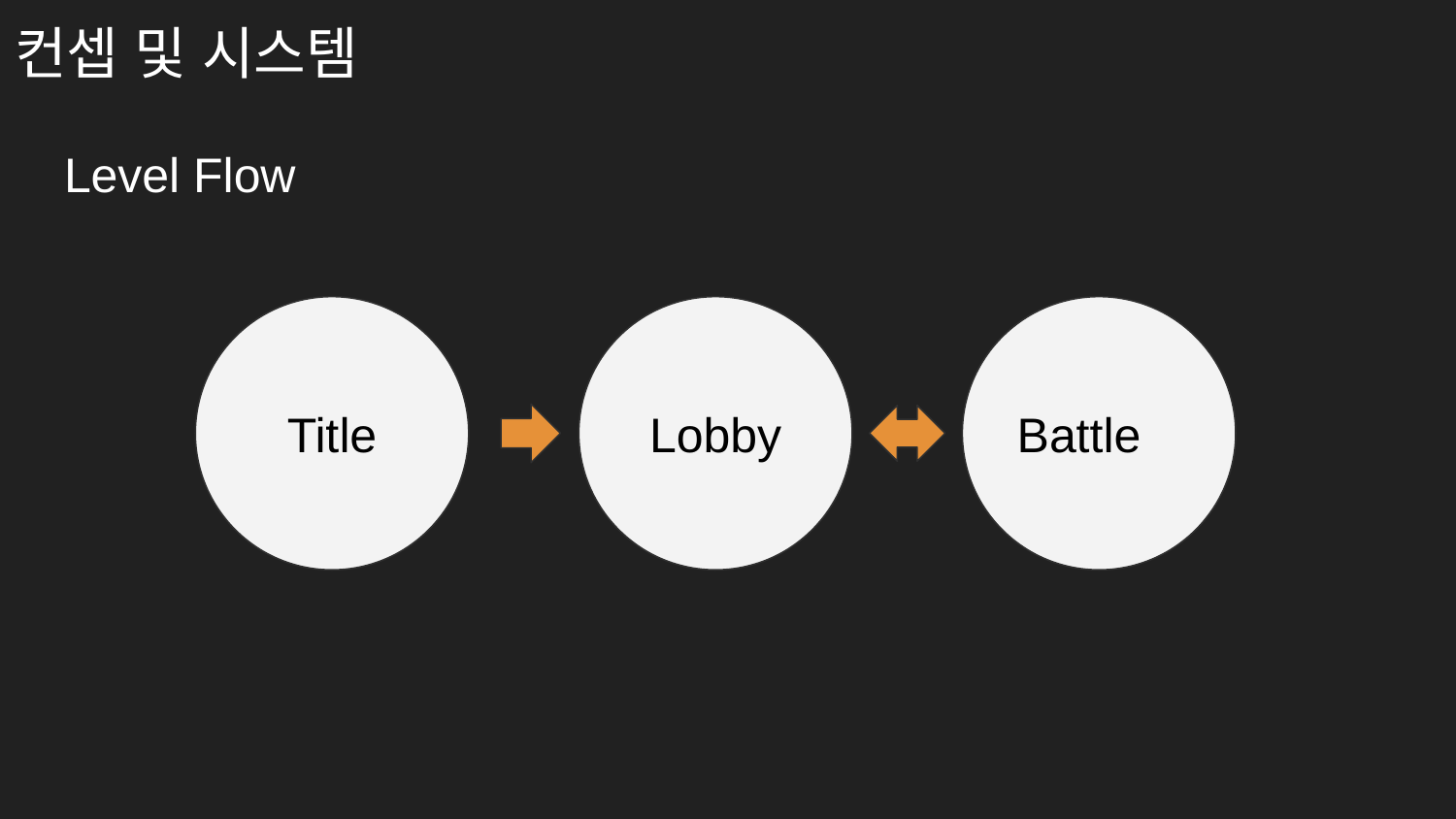

# 컨셉 및 시스템
Level Flow
Title
Lobby
Battle